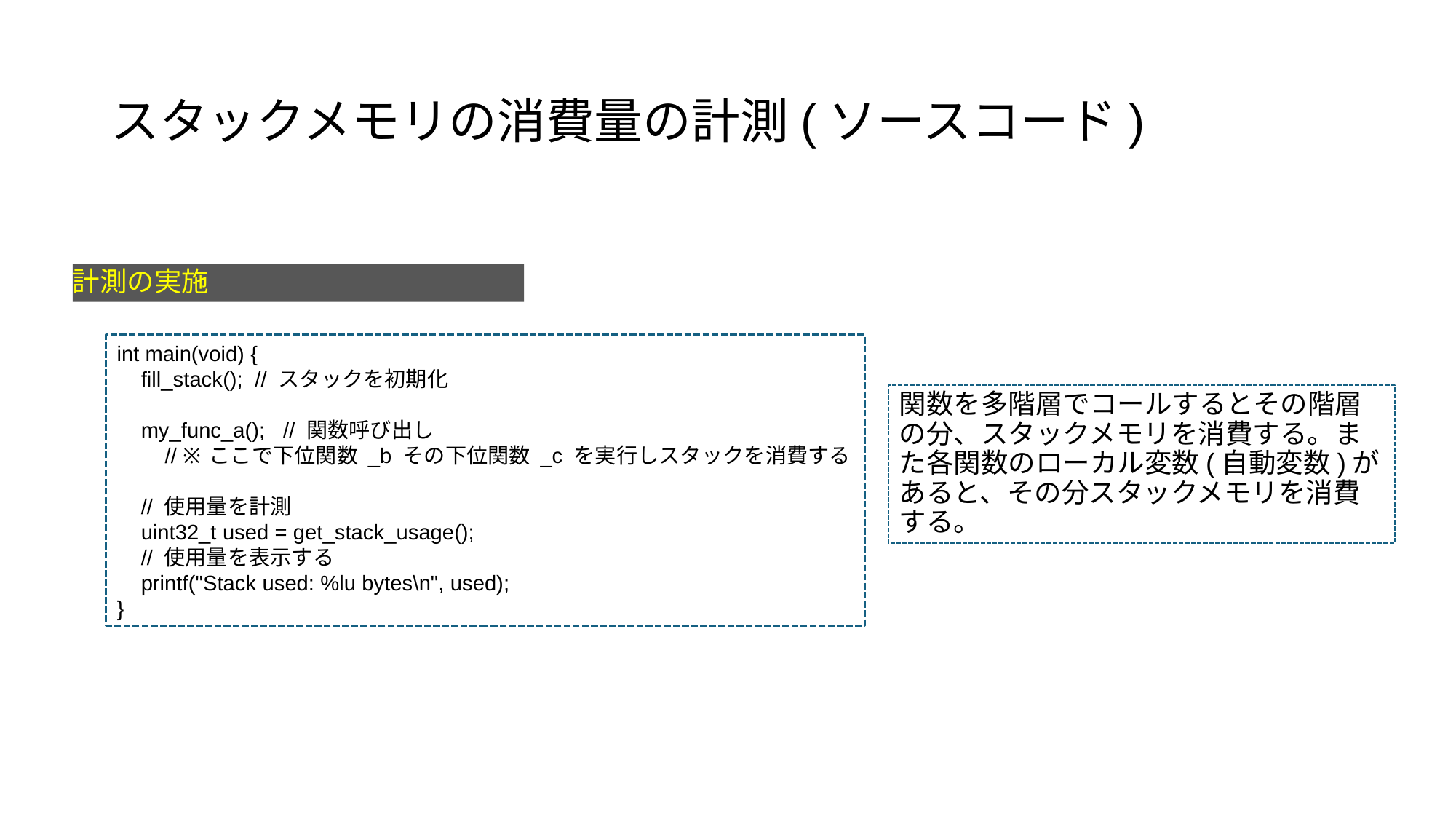

# スタックメモリの消費量の計測(ソースコード)
計測の実施
int main(void) {
    fill_stack();  // スタックを初期化

    my_func_a();   // 関数呼び出し
        // ※ここで下位関数 _b その下位関数 _c を実行しスタックを消費する

    // 使用量を計測
    uint32_t used = get_stack_usage();
    // 使用量を表示する
    printf("Stack used: %lu bytes\n", used);
}
関数を多階層でコールするとその階層の分、スタックメモリを消費する。また各関数のローカル変数(自動変数)があると、その分スタックメモリを消費する。